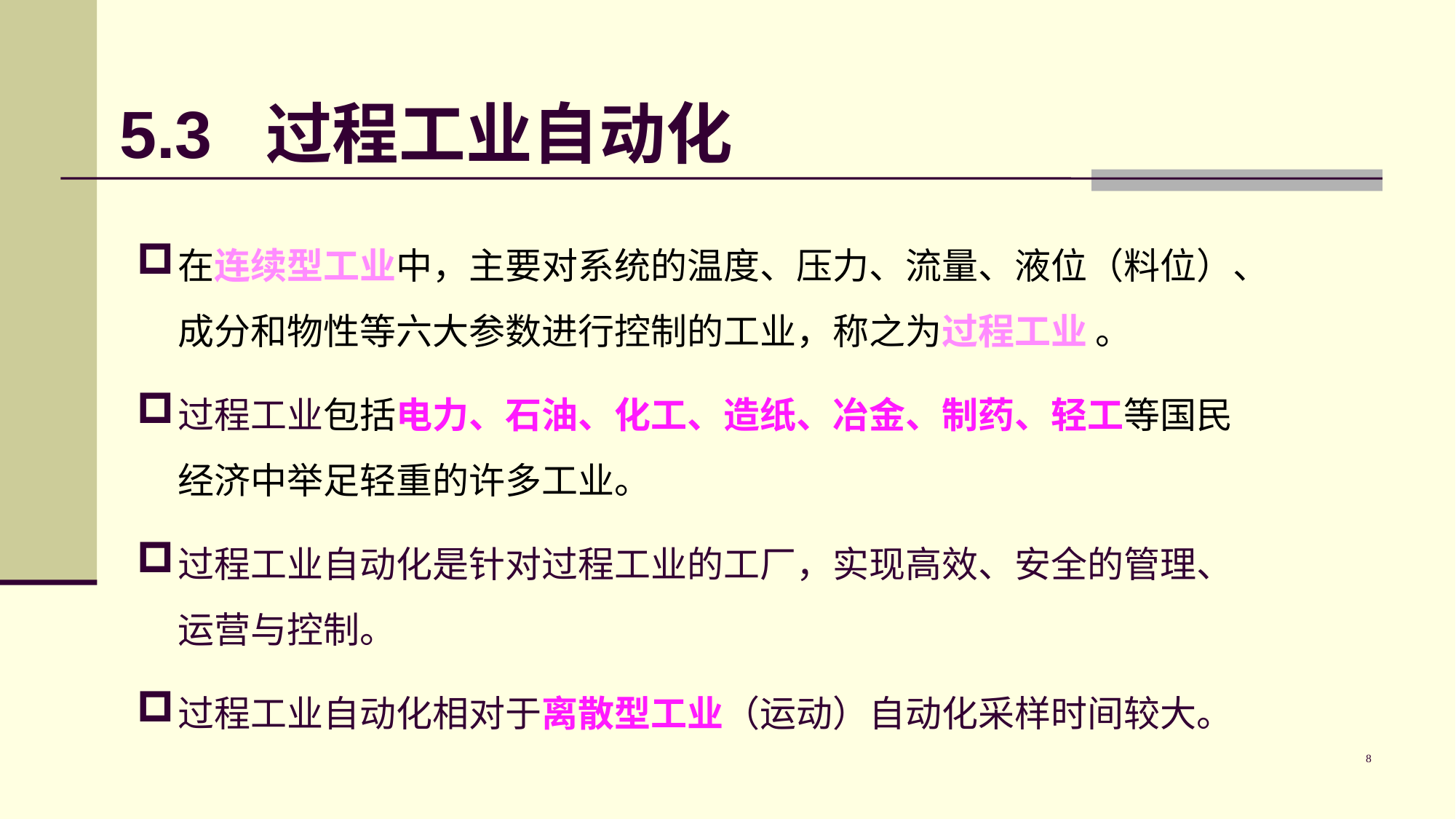

# 5.3  过程工业自动化
在连续型工业中，主要对系统的温度、压力、流量、液位（料位）、成分和物性等六大参数进行控制的工业，称之为过程工业 。
过程工业包括电力、石油、化工、造纸、冶金、制药、轻工等国民经济中举足轻重的许多工业。
过程工业自动化是针对过程工业的工厂，实现高效、安全的管理、运营与控制。
过程工业自动化相对于离散型工业（运动）自动化采样时间较大。
8